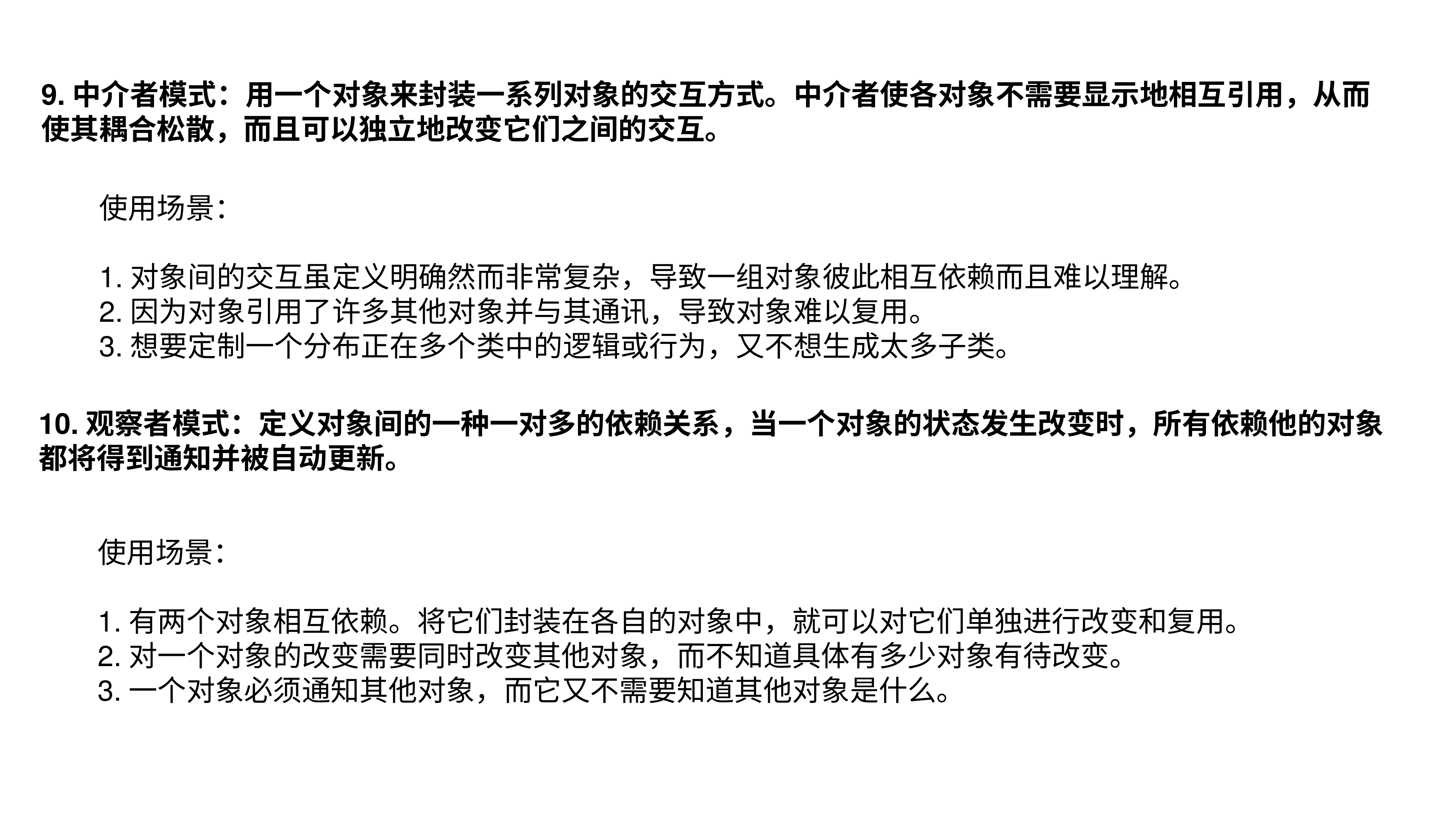

9.中介者模式：用一个对象来封装一系列对象的交互方式。中介者使各对象不需要显示地相互引用，从而使其耦合松散，而且可以独立地改变它们之间的交互。
使用场景：
1.对象间的交互虽定义明确然而非常复杂，导致一组对象彼此相互依赖而且难以理解。
2.因为对象引用了许多其他对象并与其通讯，导致对象难以复用。
3.想要定制一个分布正在多个类中的逻辑或行为，又不想生成太多子类。
10.观察者模式：定义对象间的一种一对多的依赖关系，当一个对象的状态发生改变时，所有依赖他的对象都将得到通知并被自动更新。
使用场景：
1.有两个对象相互依赖。将它们封装在各自的对象中，就可以对它们单独进行改变和复用。
2.对一个对象的改变需要同时改变其他对象，而不知道具体有多少对象有待改变。
3.一个对象必须通知其他对象，而它又不需要知道其他对象是什么。